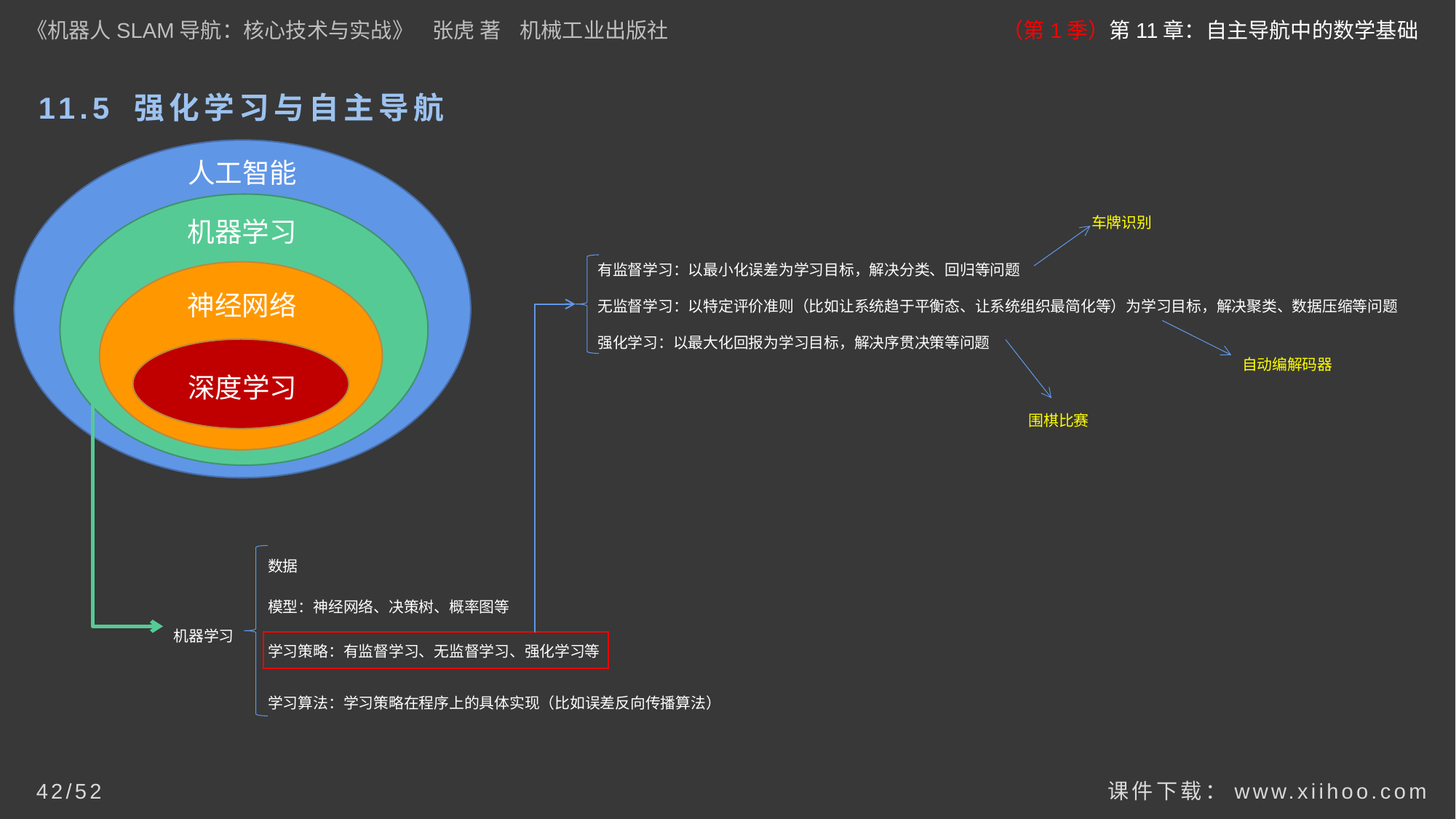

《机器人SLAM导航：核心技术与实战》    张虎 著    机械工业出版社
（第1季）第11章：自主导航中的数学基础
# 11.5 强化学习与自主导航

人工智能

机器学习

神经网络

深度学习
车牌识别
有监督学习：以最小化误差为学习目标，解决分类、回归等问题
无监督学习：以特定评价准则（比如让系统趋于平衡态、让系统组织最简化等）为学习目标，解决聚类、数据压缩等问题
强化学习：以最大化回报为学习目标，解决序贯决策等问题

自动编解码器
围棋比赛
数据

模型：神经网络、决策树、概率图等
机器学习
学习策略：有监督学习、无监督学习、强化学习等

学习算法：学习策略在程序上的具体实现（比如误差反向传播算法）
课件下载：www.xiihoo.com
42/52